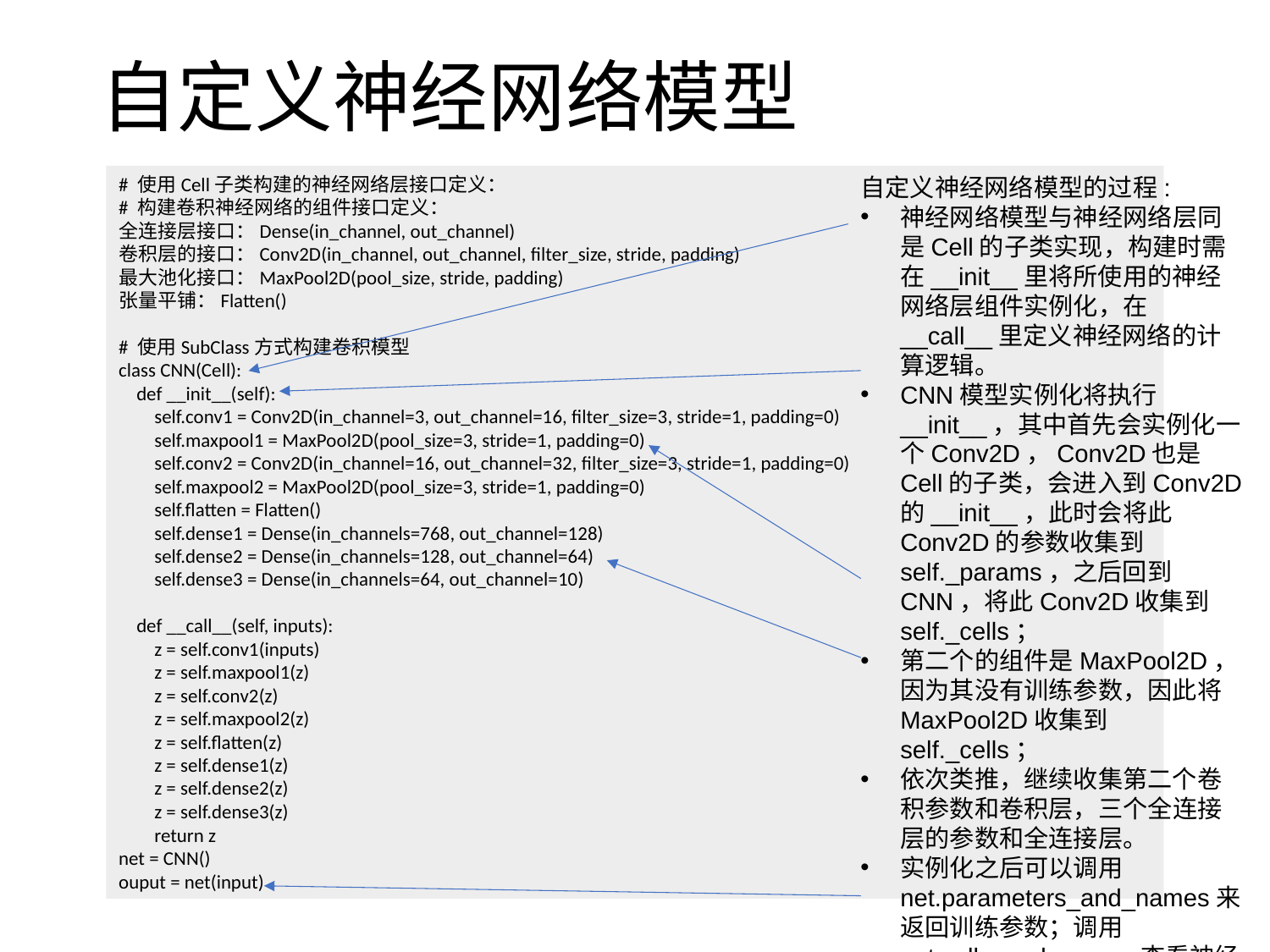

自定义神经网络模型
# 使用Cell子类构建的神经网络层接口定义：
# 构建卷积神经网络的组件接口定义：
全连接层接口：Dense(in_channel, out_channel)
卷积层的接口：Conv2D(in_channel, out_channel, filter_size, stride, padding)
最大池化接口：MaxPool2D(pool_size, stride, padding)
张量平铺：Flatten()

# 使用SubClass方式构建卷积模型
class CNN(Cell):
    def __init__(self):
        self.conv1 = Conv2D(in_channel=3, out_channel=16, filter_size=3, stride=1, padding=0)
        self.maxpool1 = MaxPool2D(pool_size=3, stride=1, padding=0)
        self.conv2 = Conv2D(in_channel=16, out_channel=32, filter_size=3, stride=1, padding=0)
        self.maxpool2 = MaxPool2D(pool_size=3, stride=1, padding=0)
        self.flatten = Flatten()
        self.dense1 = Dense(in_channels=768, out_channel=128)
        self.dense2 = Dense(in_channels=128, out_channel=64)
        self.dense3 = Dense(in_channels=64, out_channel=10)

    def __call__(self, inputs):
        z = self.conv1(inputs)
        z = self.maxpool1(z)
        z = self.conv2(z)
        z = self.maxpool2(z)
        z = self.flatten(z)
        z = self.dense1(z)
        z = self.dense2(z)
        z = self.dense3(z)
        return z
net = CNN()
ouput = net(input)
自定义神经网络模型的过程:
神经网络模型与神经网络层同是Cell的子类实现，构建时需在__init__里将所使用的神经网络层组件实例化，在__call__里定义神经网络的计算逻辑。
CNN模型实例化将执行__init__，其中首先会实例化一个Conv2D，Conv2D也是Cell的子类，会进入到Conv2D的__init__，此时会将此Conv2D的参数收集到self._params，之后回到CNN，将此Conv2D收集到self._cells；
第二个的组件是MaxPool2D，因为其没有训练参数，因此将MaxPool2D收集到self._cells；
依次类推，继续收集第二个卷积参数和卷积层，三个全连接层的参数和全连接层。
实例化之后可以调用net.parameters_and_names来返回训练参数；调用net.cells_and_names查看神经网络层列表。
执行操作使用net(input)